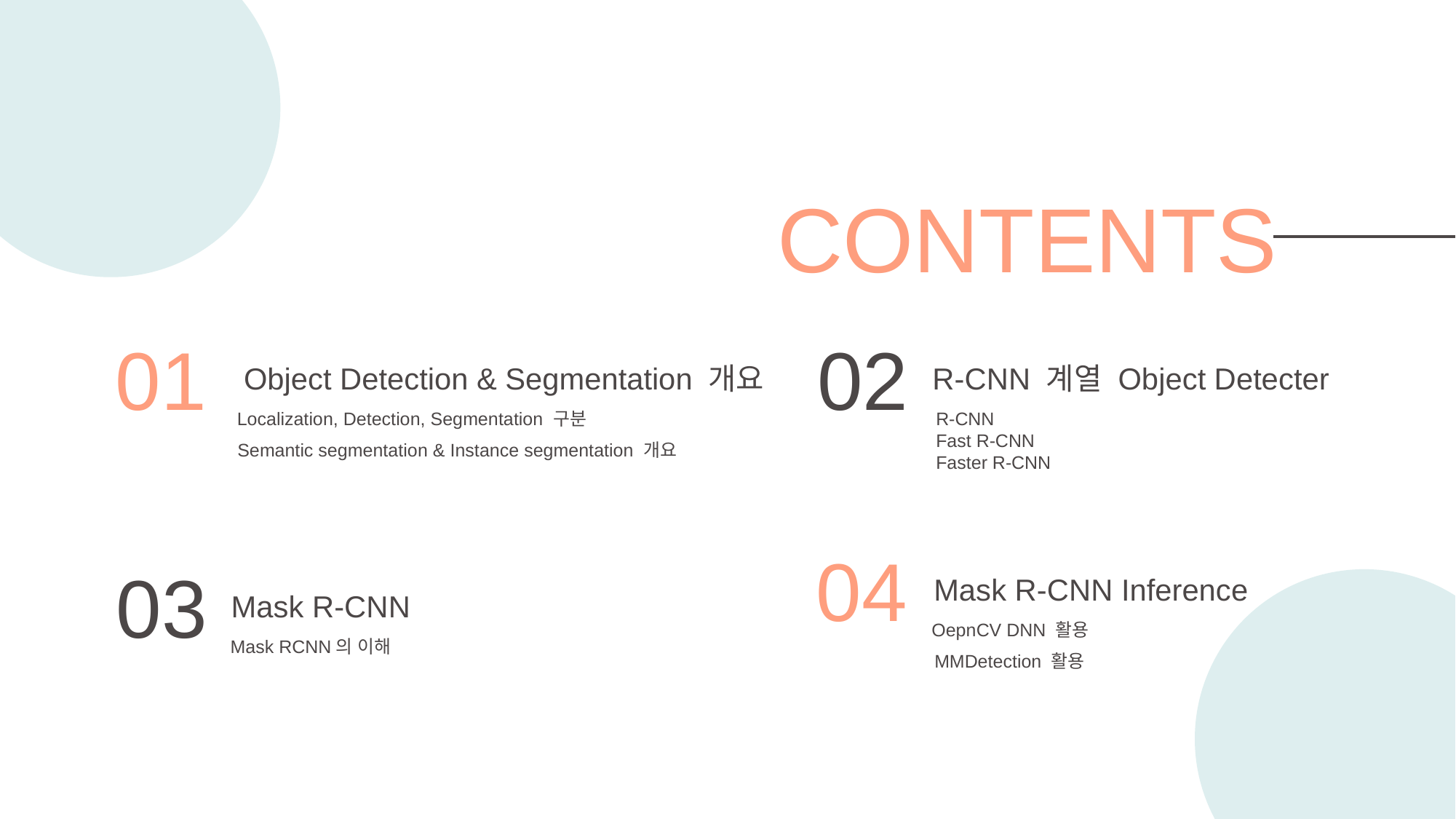

CONTENTS
01
Object Detection & Segmentation 개요
Localization, Detection, Segmentation 구분
Semantic segmentation & Instance segmentation 개요
02
R-CNN 계열 Object Detecter
R-CNN
Fast R-CNN
Faster R-CNN
04
Mask R-CNN Inference
OepnCV DNN 활용
MMDetection 활용
03
Mask R-CNN
Mask RCNN의 이해